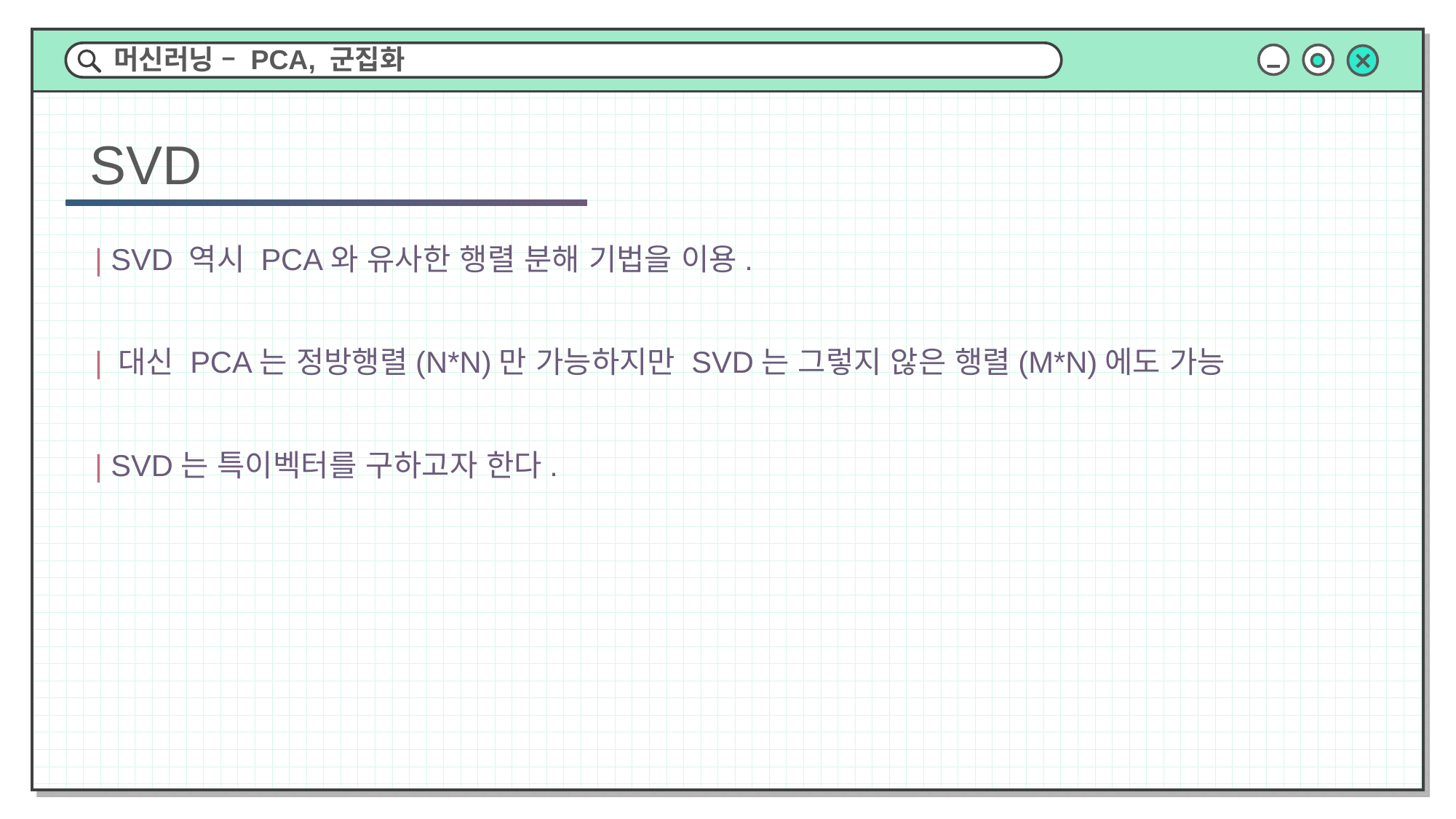

머신러닝 – PCA, 군집화

SVD

| SVD 역시 PCA와 유사한 행렬 분해 기법을 이용.

| 대신 PCA는 정방행렬(N*N)만 가능하지만 SVD는 그렇지 않은 행렬(M*N)에도 가능

| SVD는 특이벡터를 구하고자 한다.